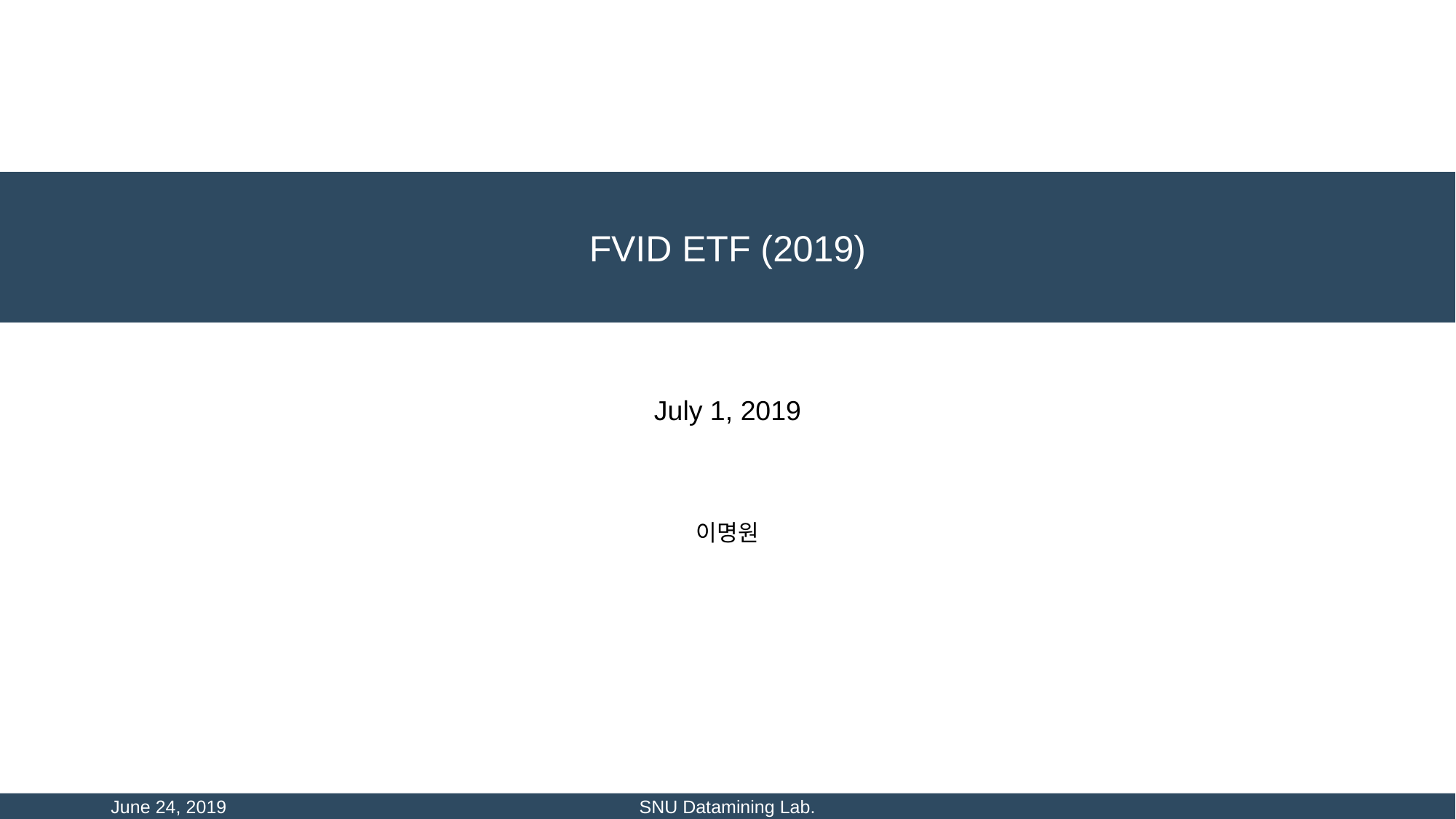

FVID ETF (2019)
July 1, 2019
이명원

June 24, 2019
SNU Datamining Lab.